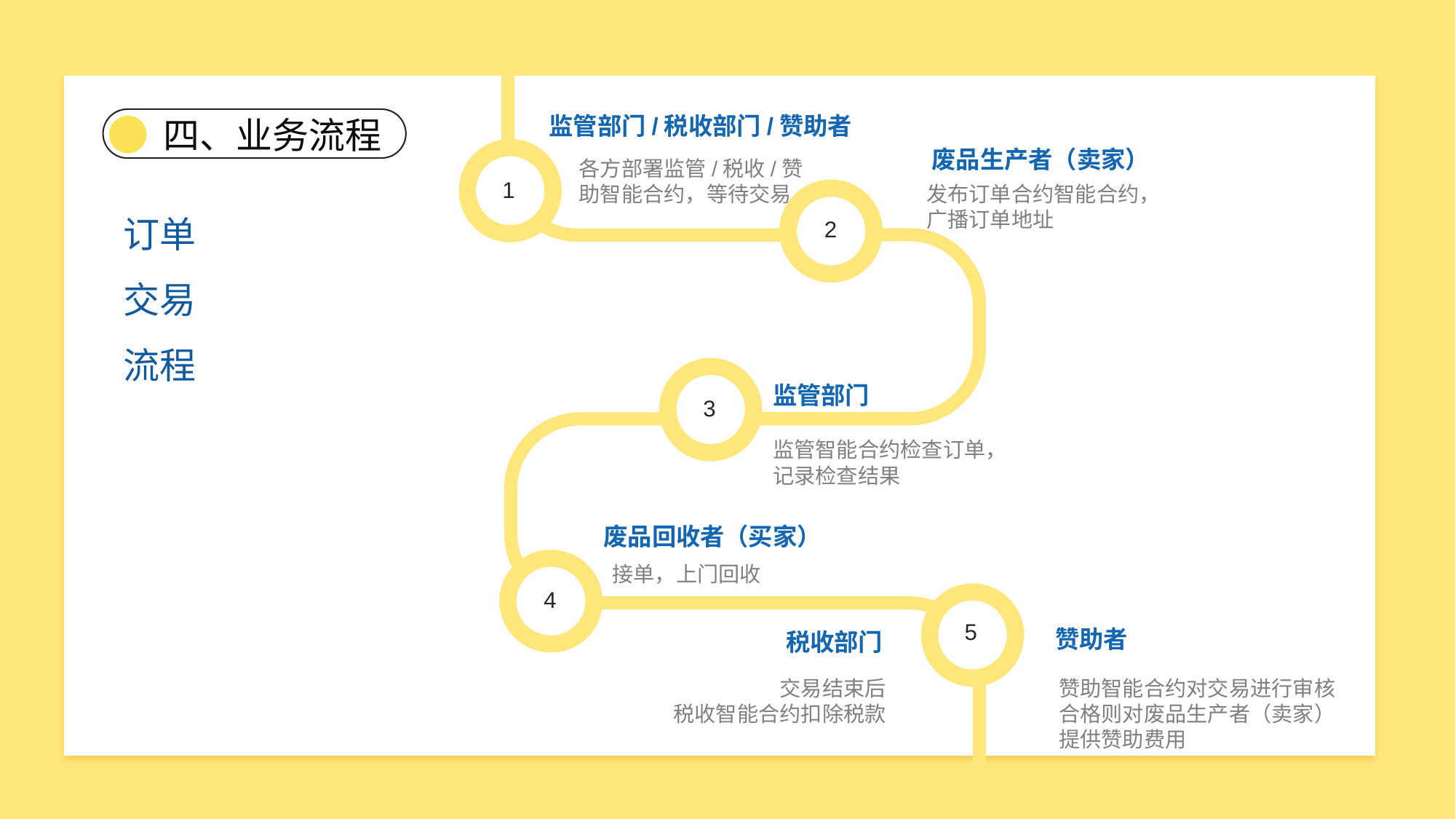

监管部门/税收部门/赞助者
各方部署监管/税收/赞助智能合约，等待交易

废品生产者（卖家）
发布订单合约智能合约，广播订单地址

 1

 2

监管部门
监管智能合约检查订单，记录检查结果
 3

L
o
r
em
废品回收者（买家）
接单，上门回收

 4

 5
税收部门
交易结束后
税收智能合约扣除税款

四、业务流程

订单
交易
流程
赞助者
赞助智能合约对交易进行审核
合格则对废品生产者（卖家）
提供赞助费用